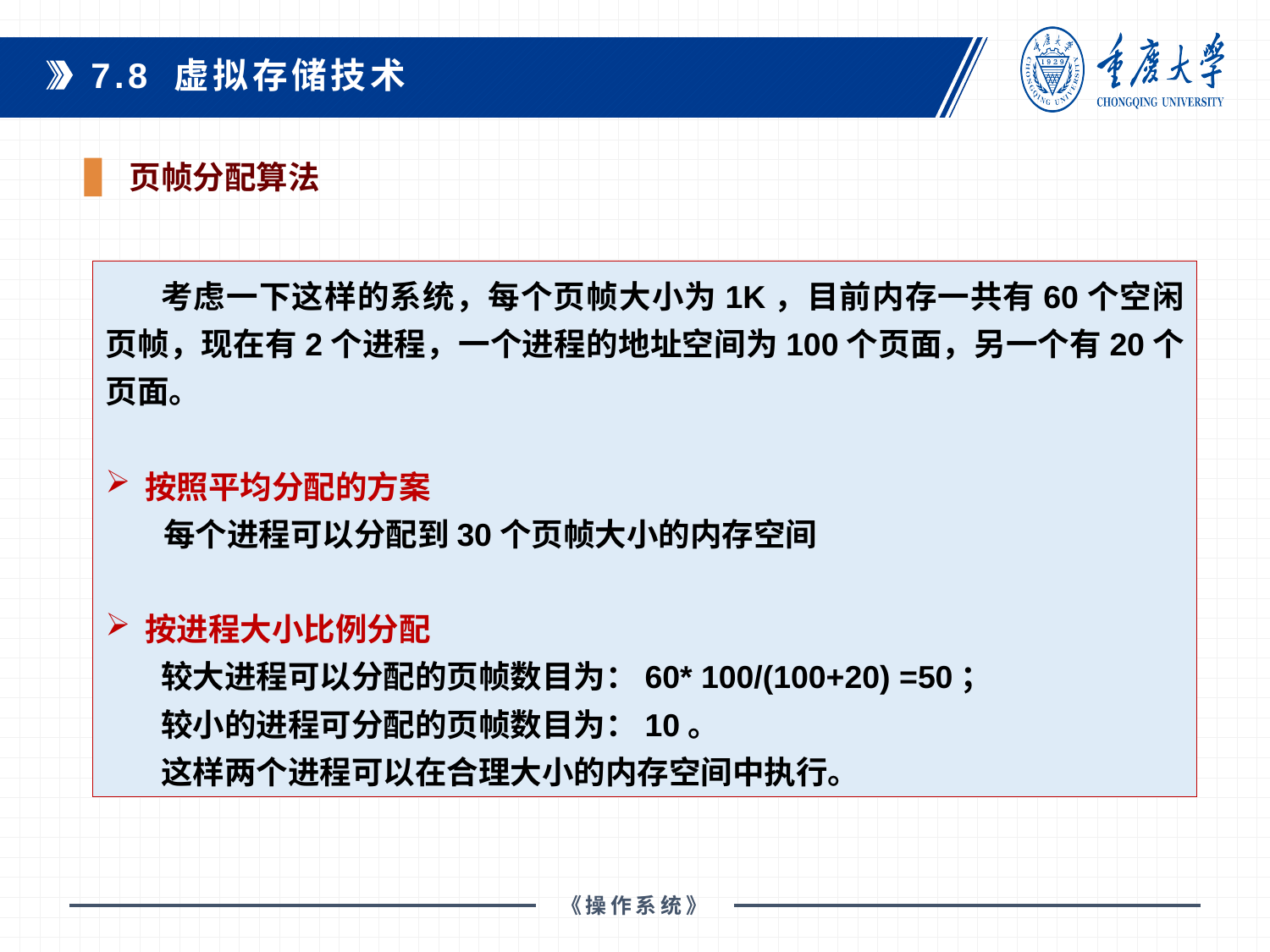

7.8 虚拟存储技术

 页帧分配算法

考虑一下这样的系统，每个页帧大小为1K，目前内存一共有60个空闲页帧，现在有2个进程，一个进程的地址空间为100个页面，另一个有20个页面。

按照平均分配的方案
       每个进程可以分配到30个页帧大小的内存空间

按进程大小比例分配
较大进程可以分配的页帧数目为：60* 100/(100+20) =50；
较小的进程可分配的页帧数目为：10。
这样两个进程可以在合理大小的内存空间中执行。